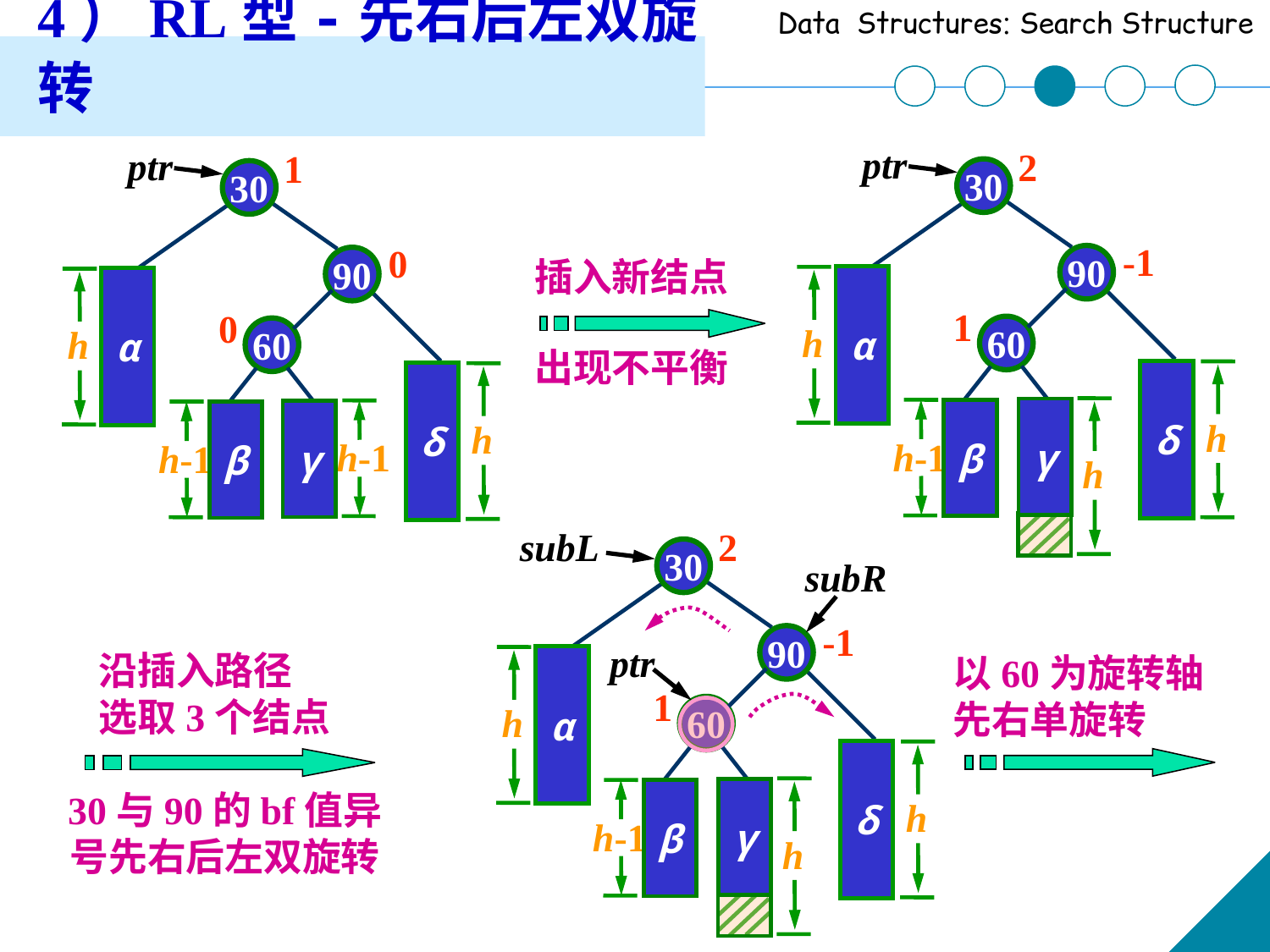

4）RL型-先右后左双旋转

2
ptr

30

-1
90
α

h

1
60
δ

h

h

γ

h-1

β
1
ptr

30

0
90
α

h

0
60
δ

h

h-1

γ

h-1

β
插入新结点

出现不平衡
2
30

-1
90
α

h

1
60
δ

h

h

γ

h-1

β
subL

subR

ptr

沿插入路径
选取3个结点

以60为旋转轴
先右单旋转

30与90的bf值异号先右后左双旋转